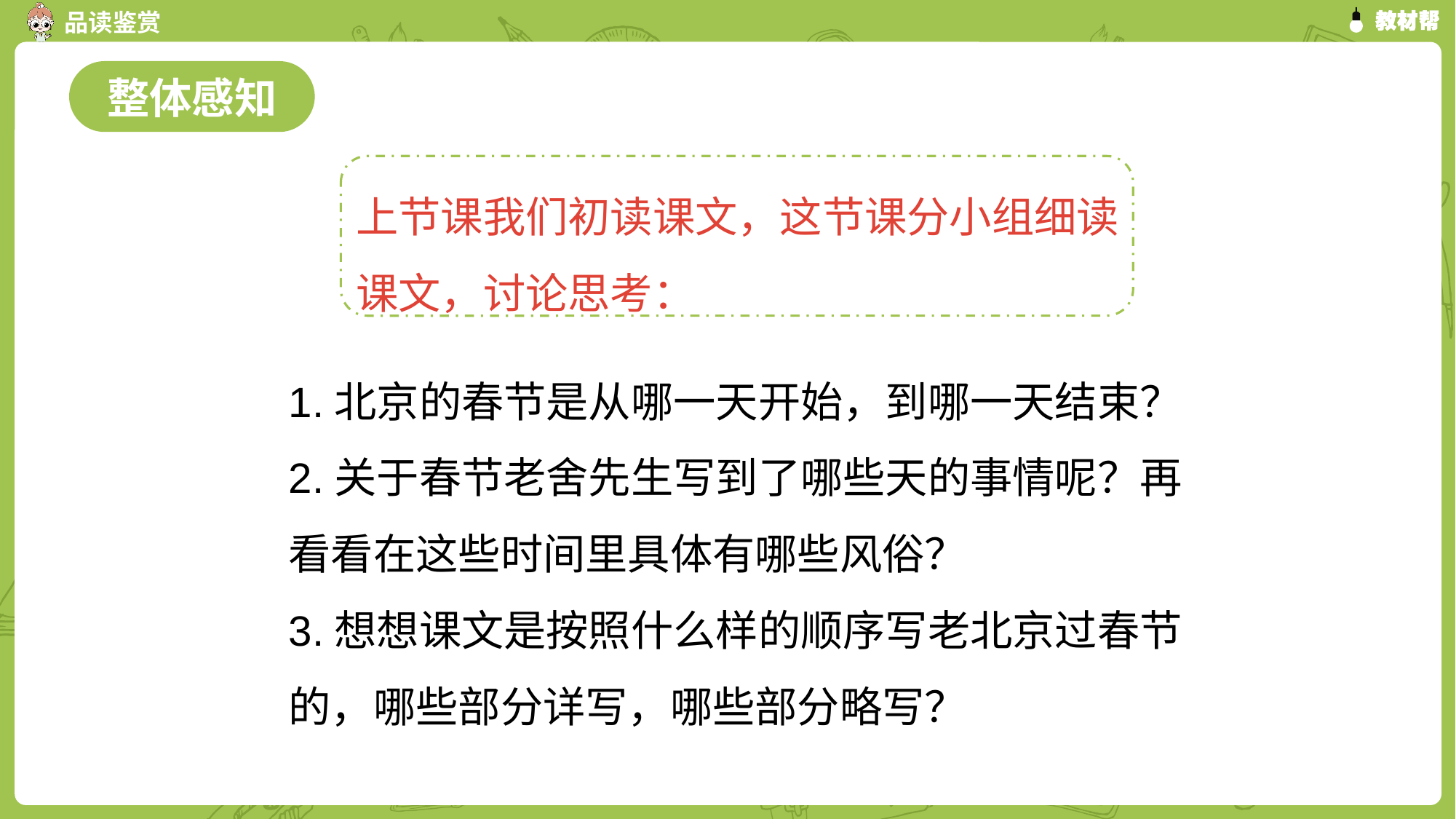

整体感知

上节课我们初读课文，这节课分小组细读
课文，讨论思考：
1.北京的春节是从哪一天开始，到哪一天结束？
2.关于春节老舍先生写到了哪些天的事情呢？再看看在这些时间里具体有哪些风俗？
3.想想课文是按照什么样的顺序写老北京过春节的，哪些部分详写，哪些部分略写？